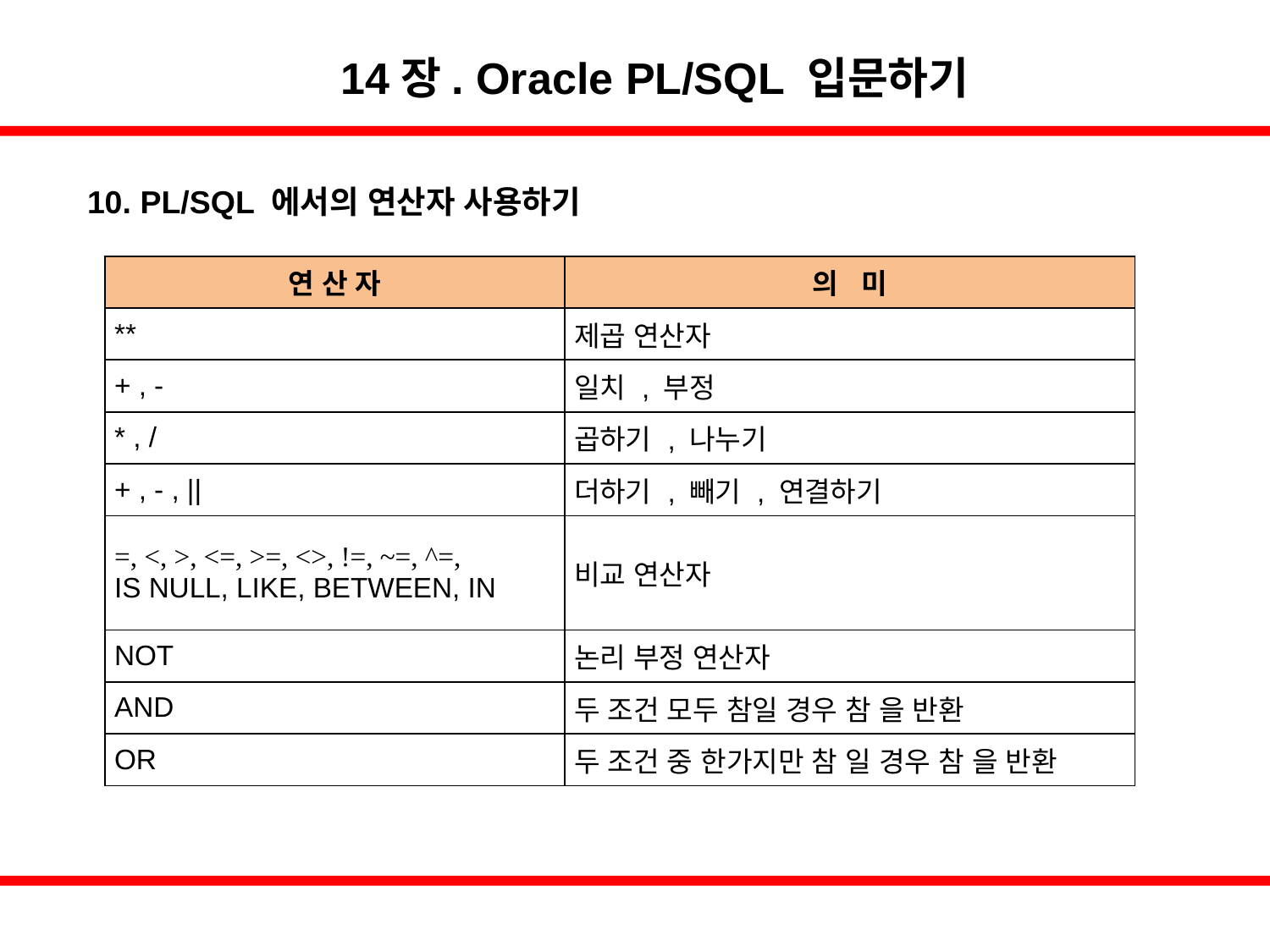

14장. Oracle PL/SQL 입문하기

10. PL/SQL 에서의 연산자 사용하기
| 연 산 자 | 의 미 |
| --- | --- |
| \*\* | 제곱 연산자 |
| + , - | 일치 , 부정 |
| \* , / | 곱하기 , 나누기 |
| + , - , || | 더하기 , 빼기 , 연결하기 |
| =, <, >, <=, >=, <>, !=, ~=, ^=, IS NULL, LIKE, BETWEEN, IN | 비교 연산자 |
| NOT | 논리 부정 연산자 |
| AND | 두 조건 모두 참일 경우 참 을 반환 |
| OR | 두 조건 중 한가지만 참 일 경우 참 을 반환 |